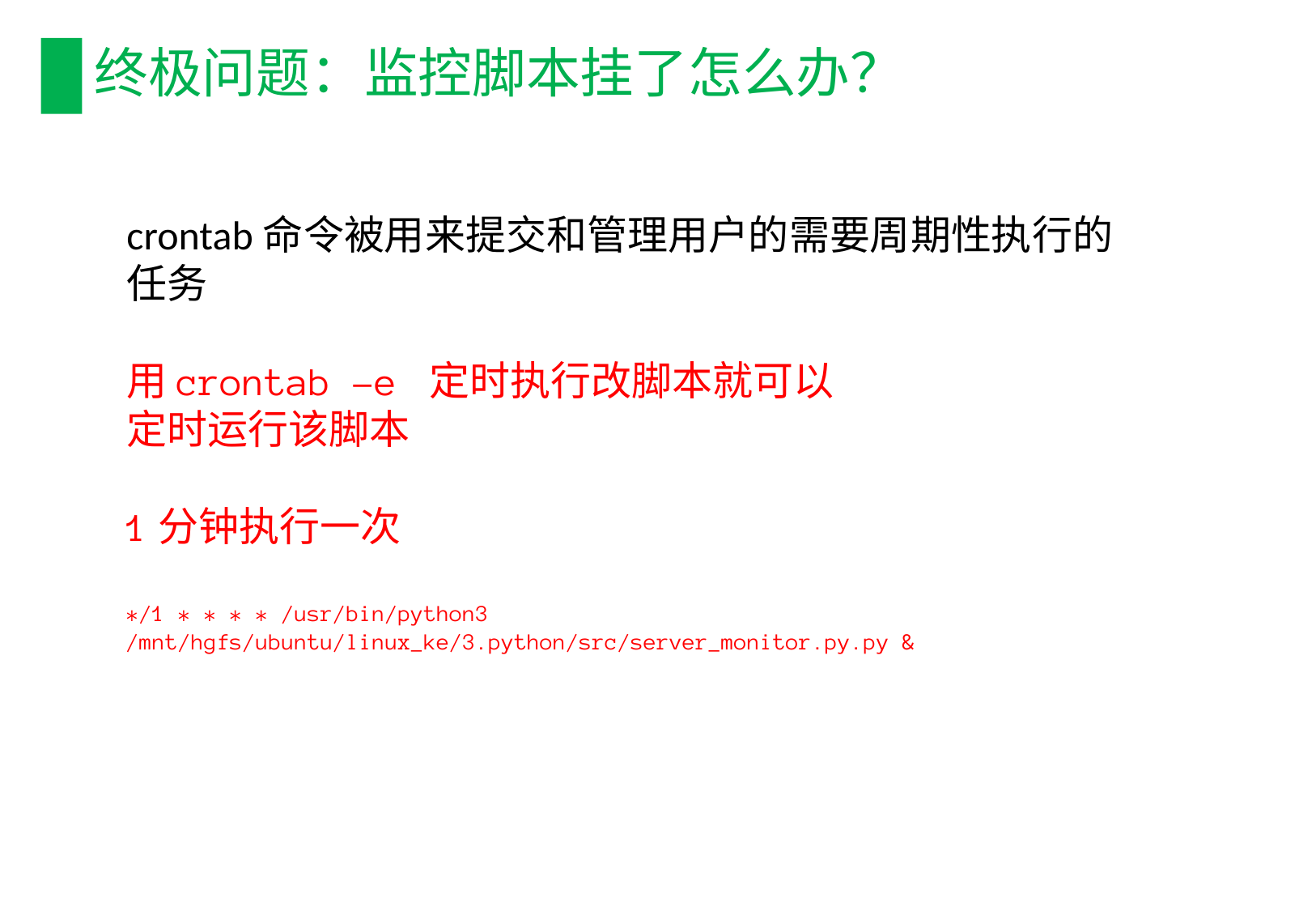

# 终极问题：监控脚本挂了怎么办？
crontab命令被用来提交和管理用户的需要周期性执行的任务

用crontab -e 定时执行改脚本就可以
定时运行该脚本

1分钟执行一次

*/1 * * * * /usr/bin/python3 /mnt/hgfs/ubuntu/linux_ke/3.python/src/server_monitor.py.py &